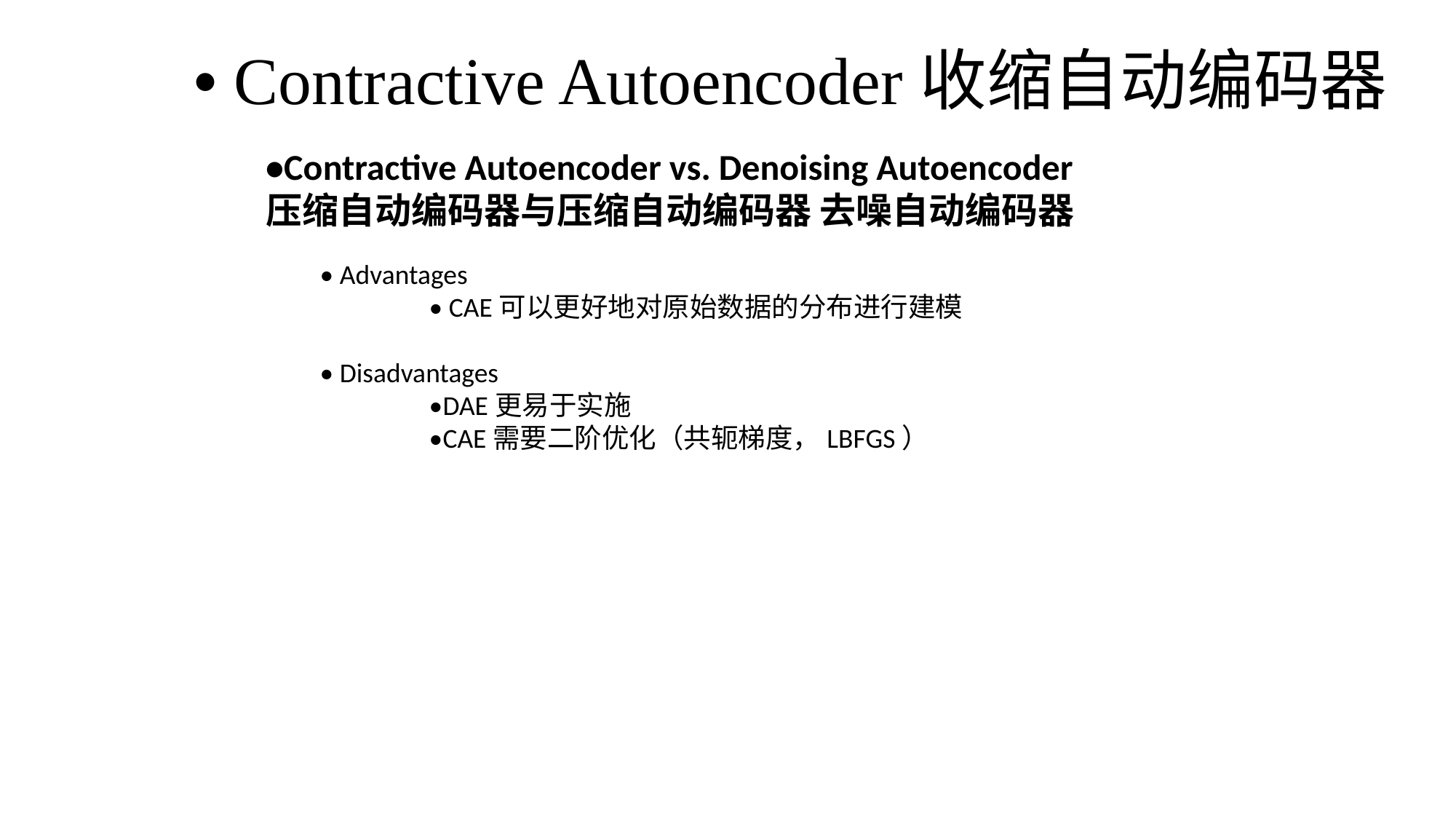

# • Contractive Autoencoder收缩自动编码器
•Contractive Autoencoder vs. Denoising Autoencoder
压缩自动编码器与压缩自动编码器 去噪自动编码器
• Advantages
	• CAE可以更好地对原始数据的分布进行建模

• Disadvantages
	•DAE更易于实施
	•CAE需要二阶优化（共轭梯度，LBFGS）